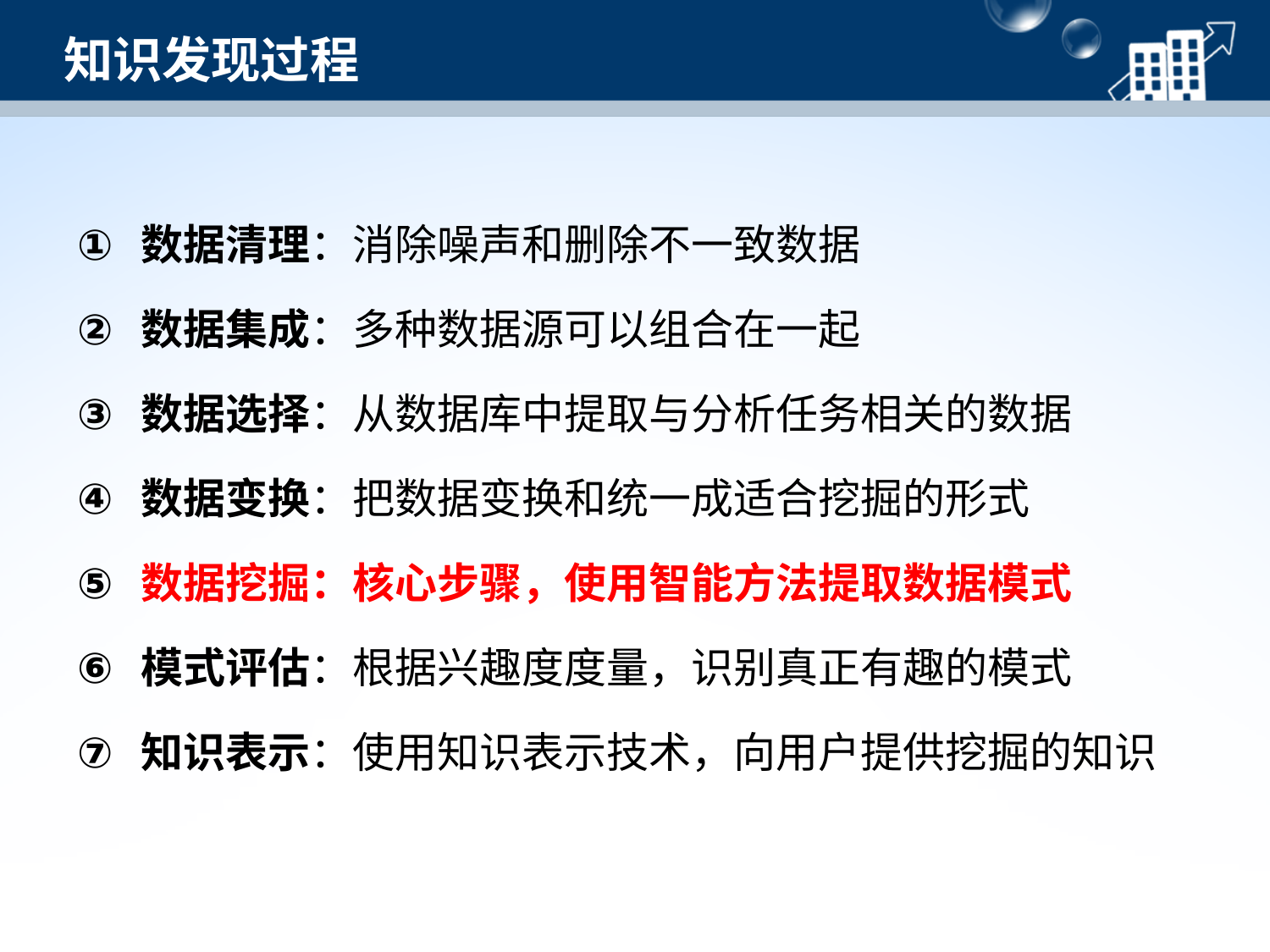

# 知识发现过程
数据清理：消除噪声和删除不一致数据
数据集成：多种数据源可以组合在一起
数据选择：从数据库中提取与分析任务相关的数据
数据变换：把数据变换和统一成适合挖掘的形式
数据挖掘：核心步骤，使用智能方法提取数据模式
模式评估：根据兴趣度度量，识别真正有趣的模式
知识表示：使用知识表示技术，向用户提供挖掘的知识